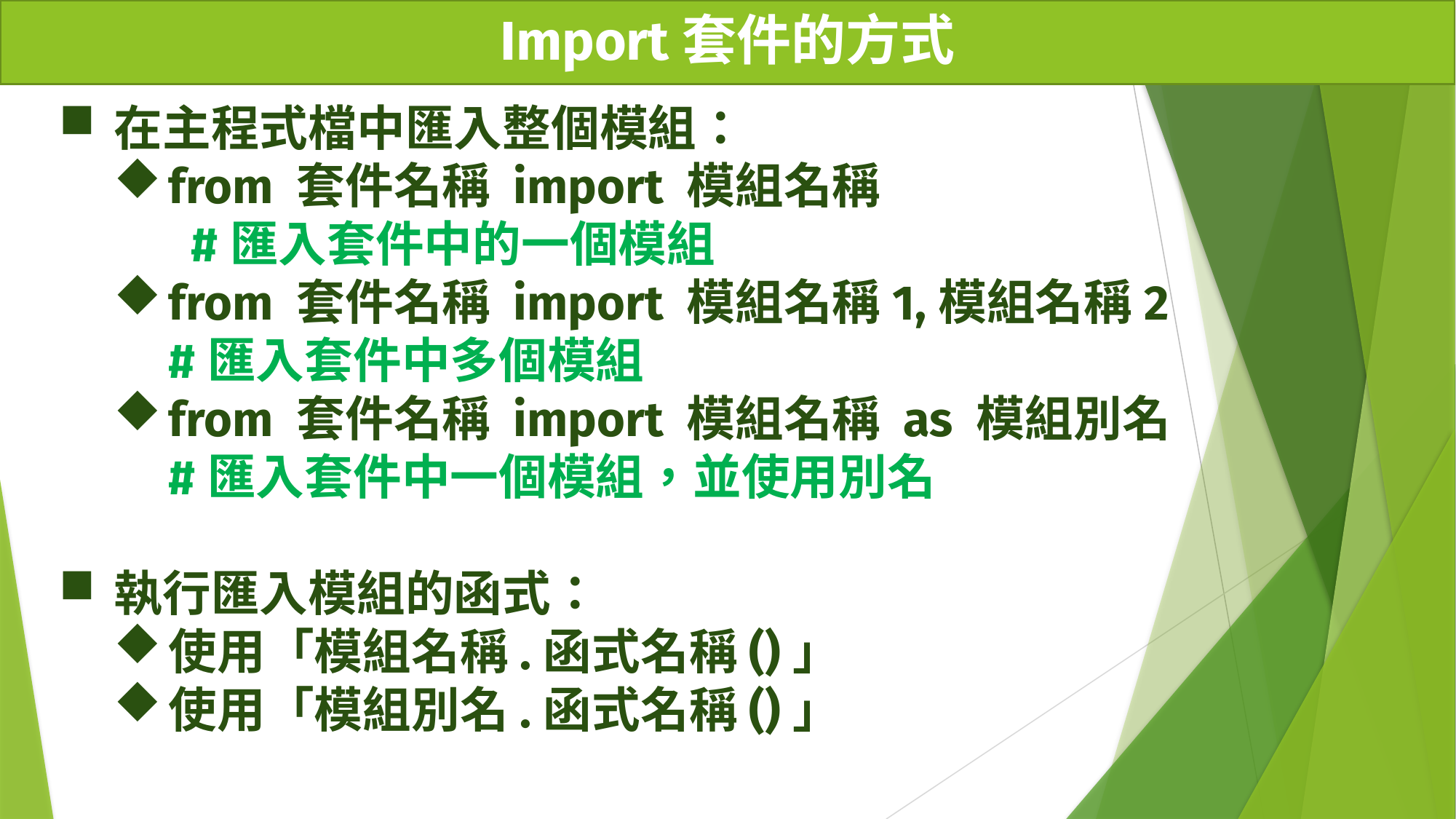

# Import套件的方式
在主程式檔中匯入整個模組：
from 套件名稱 import 模組名稱
 #匯入套件中的一個模組
from 套件名稱 import 模組名稱1,模組名稱2
#匯入套件中多個模組
from 套件名稱 import 模組名稱 as 模組別名
#匯入套件中一個模組，並使用別名
執行匯入模組的函式：
使用「模組名稱.函式名稱()」
使用「模組別名.函式名稱()」